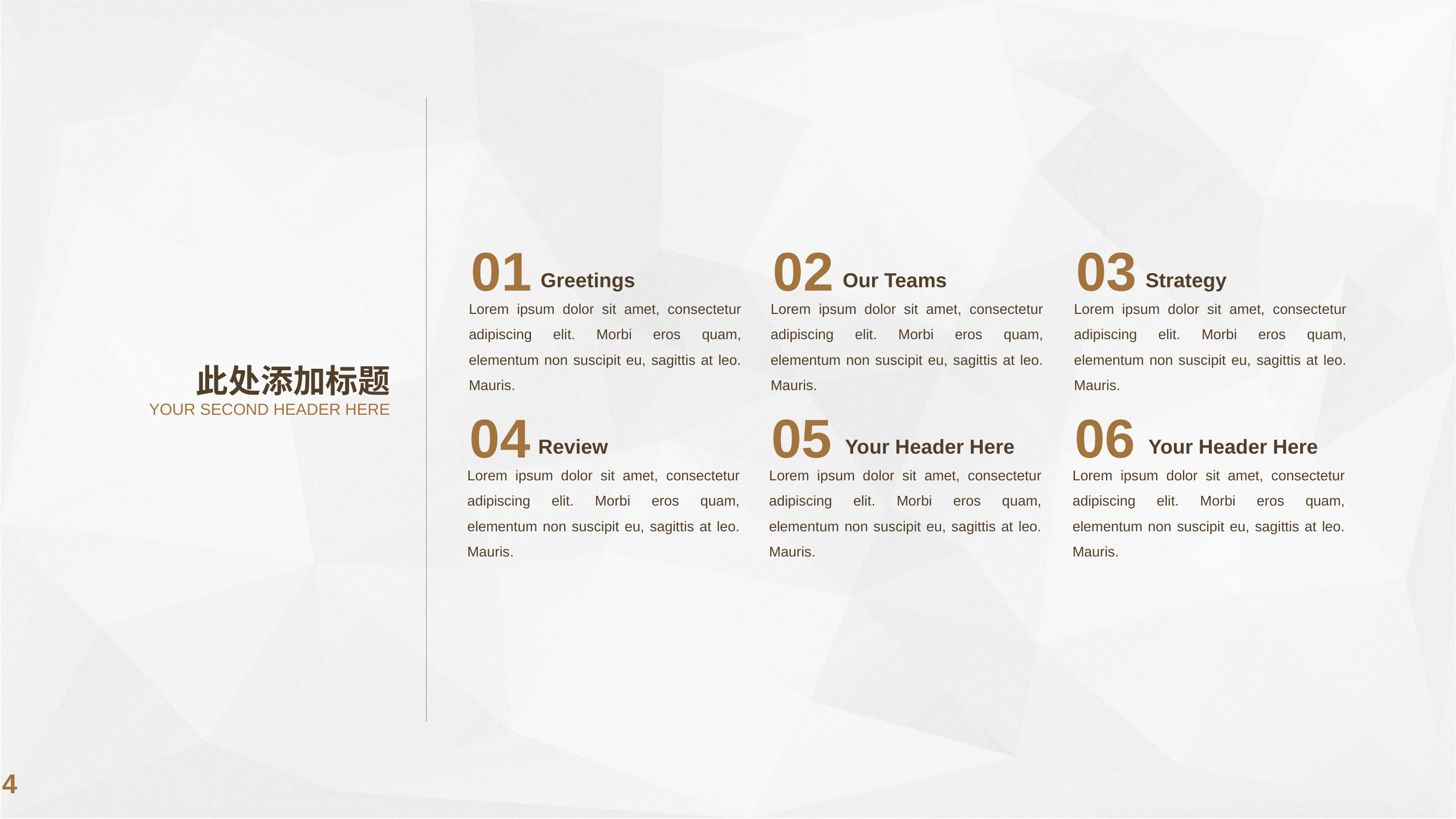

01
Greetings
Lorem ipsum dolor sit amet, consectetur adipiscing elit. Morbi eros quam, elementum non suscipit eu, sagittis at leo. Mauris.
02
Our Teams
Lorem ipsum dolor sit amet, consectetur adipiscing elit. Morbi eros quam, elementum non suscipit eu, sagittis at leo. Mauris.
03
Strategy
Lorem ipsum dolor sit amet, consectetur adipiscing elit. Morbi eros quam, elementum non suscipit eu, sagittis at leo. Mauris.
此处添加标题
YOUR SECOND HEADER HERE
04
Review
Lorem ipsum dolor sit amet, consectetur adipiscing elit. Morbi eros quam, elementum non suscipit eu, sagittis at leo. Mauris.
05
Your Header Here
Lorem ipsum dolor sit amet, consectetur adipiscing elit. Morbi eros quam, elementum non suscipit eu, sagittis at leo. Mauris.
06
Your Header Here
Lorem ipsum dolor sit amet, consectetur adipiscing elit. Morbi eros quam, elementum non suscipit eu, sagittis at leo. Mauris.